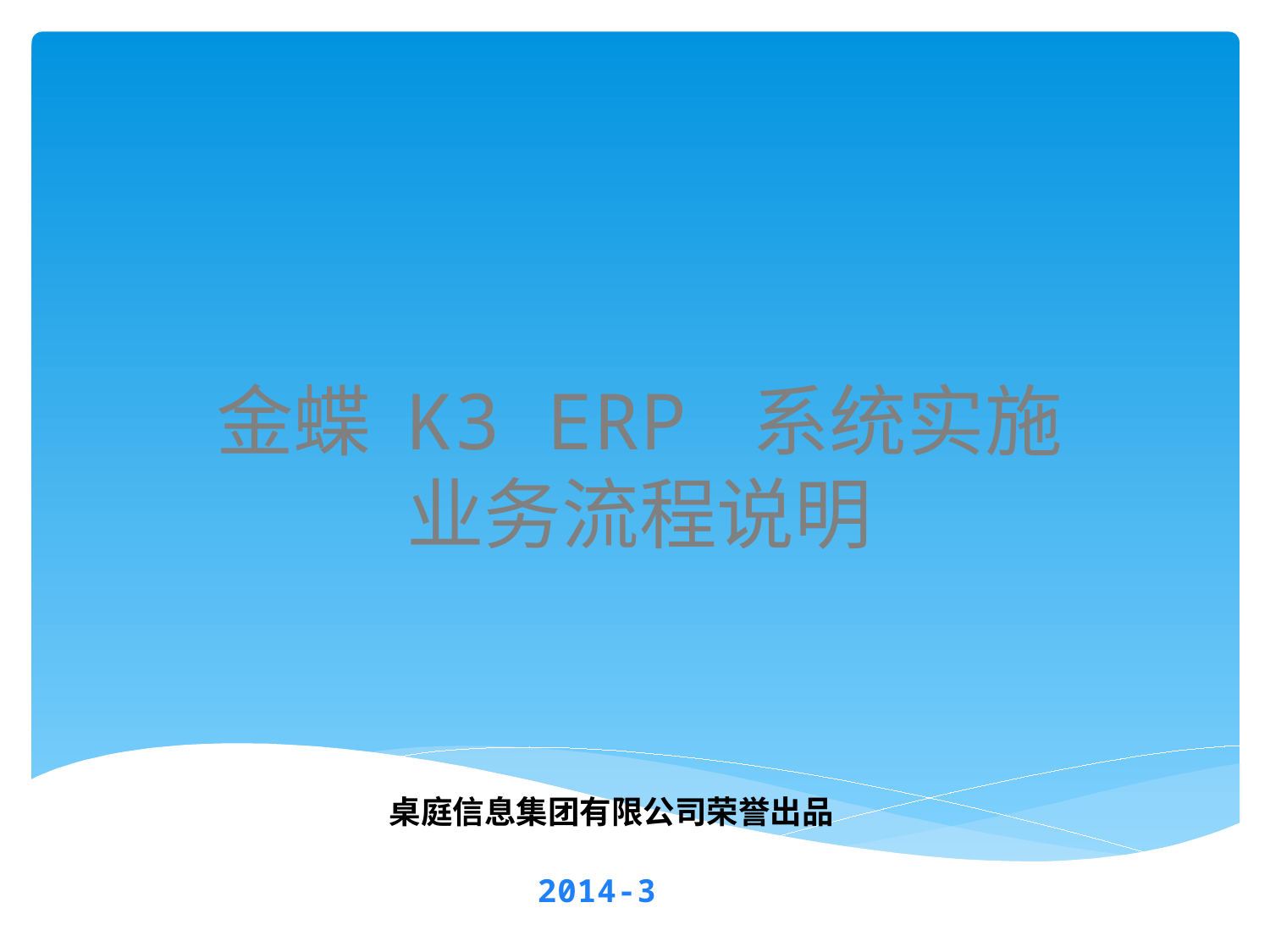

金蝶 K3 ERP 系统实施
业务流程说明
桌庭信息集团有限公司荣誉出品
2014-3